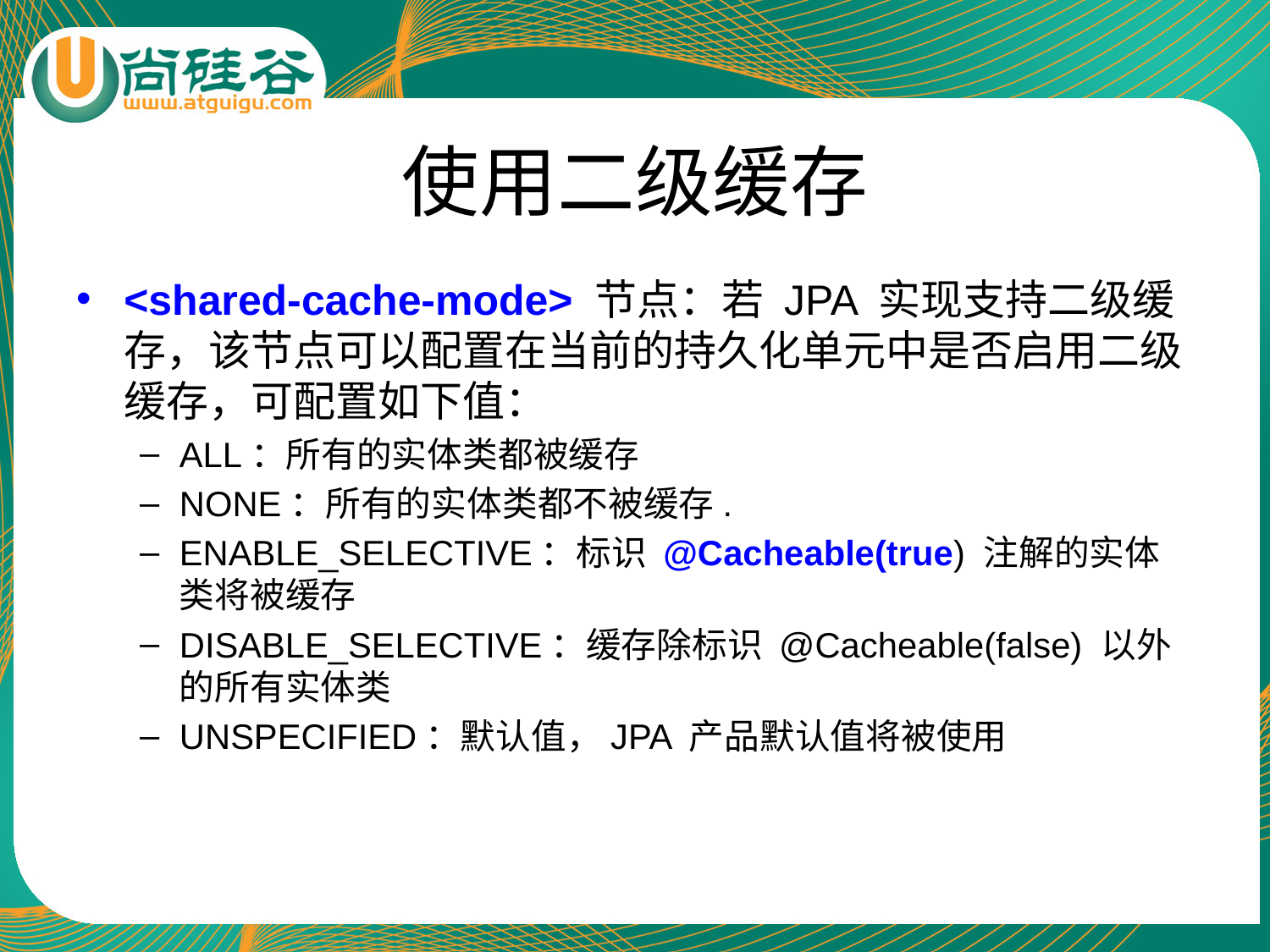

# 使用二级缓存
<shared-cache-mode> 节点：若 JPA 实现支持二级缓存，该节点可以配置在当前的持久化单元中是否启用二级缓存，可配置如下值：
ALL：所有的实体类都被缓存
NONE：所有的实体类都不被缓存.
ENABLE_SELECTIVE：标识 @Cacheable(true) 注解的实体类将被缓存
DISABLE_SELECTIVE：缓存除标识 @Cacheable(false) 以外的所有实体类
UNSPECIFIED：默认值，JPA 产品默认值将被使用